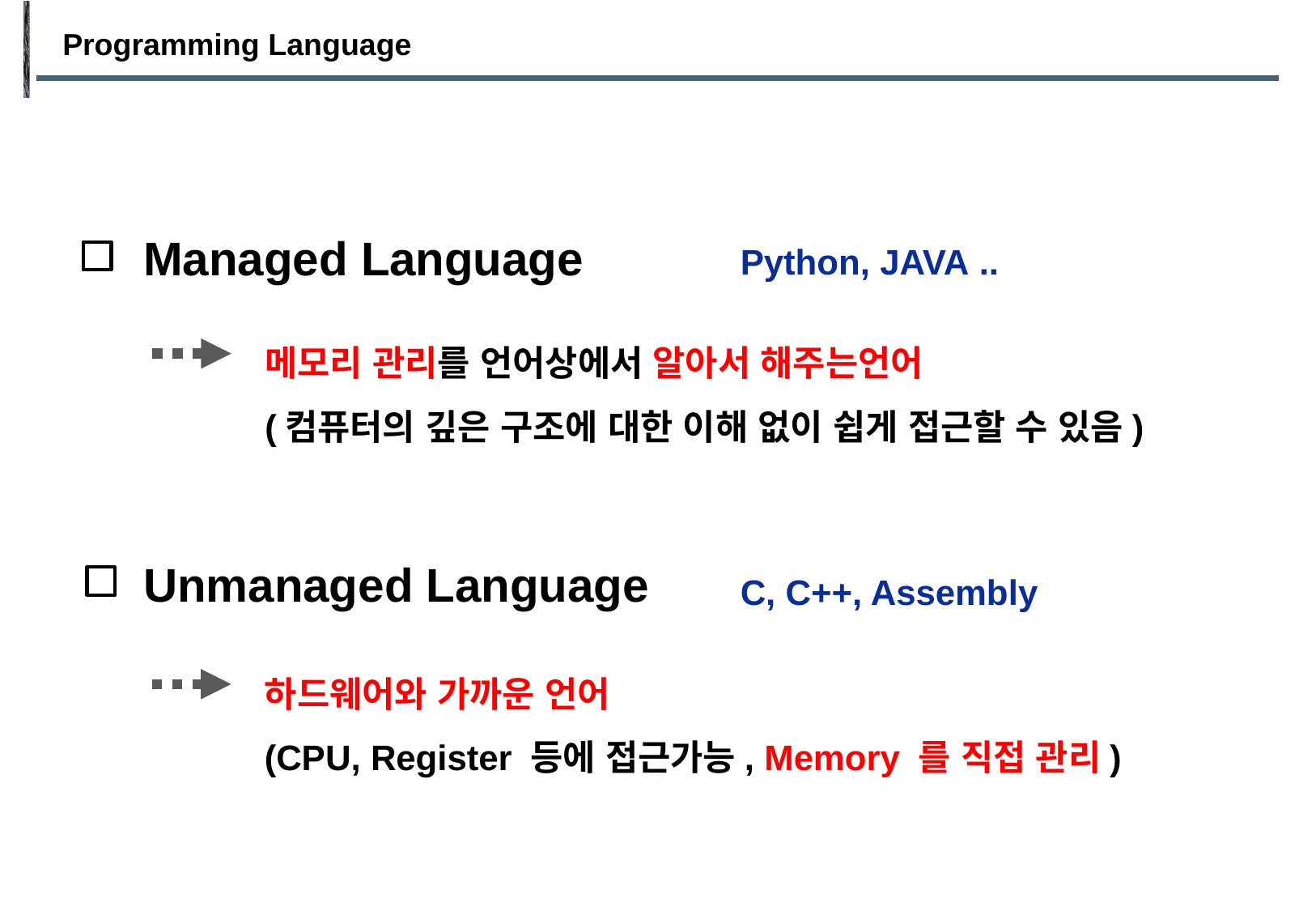

Programming Language

Python, JAVA ..
Managed Language

메모리 관리를 언어상에서 알아서 해주는언어
(컴퓨터의 깊은 구조에 대한 이해 없이 쉽게 접근할 수 있음)
C, C++, Assembly
Unmanaged Language

하드웨어와 가까운 언어
(CPU, Register 등에 접근가능, Memory 를 직접 관리)